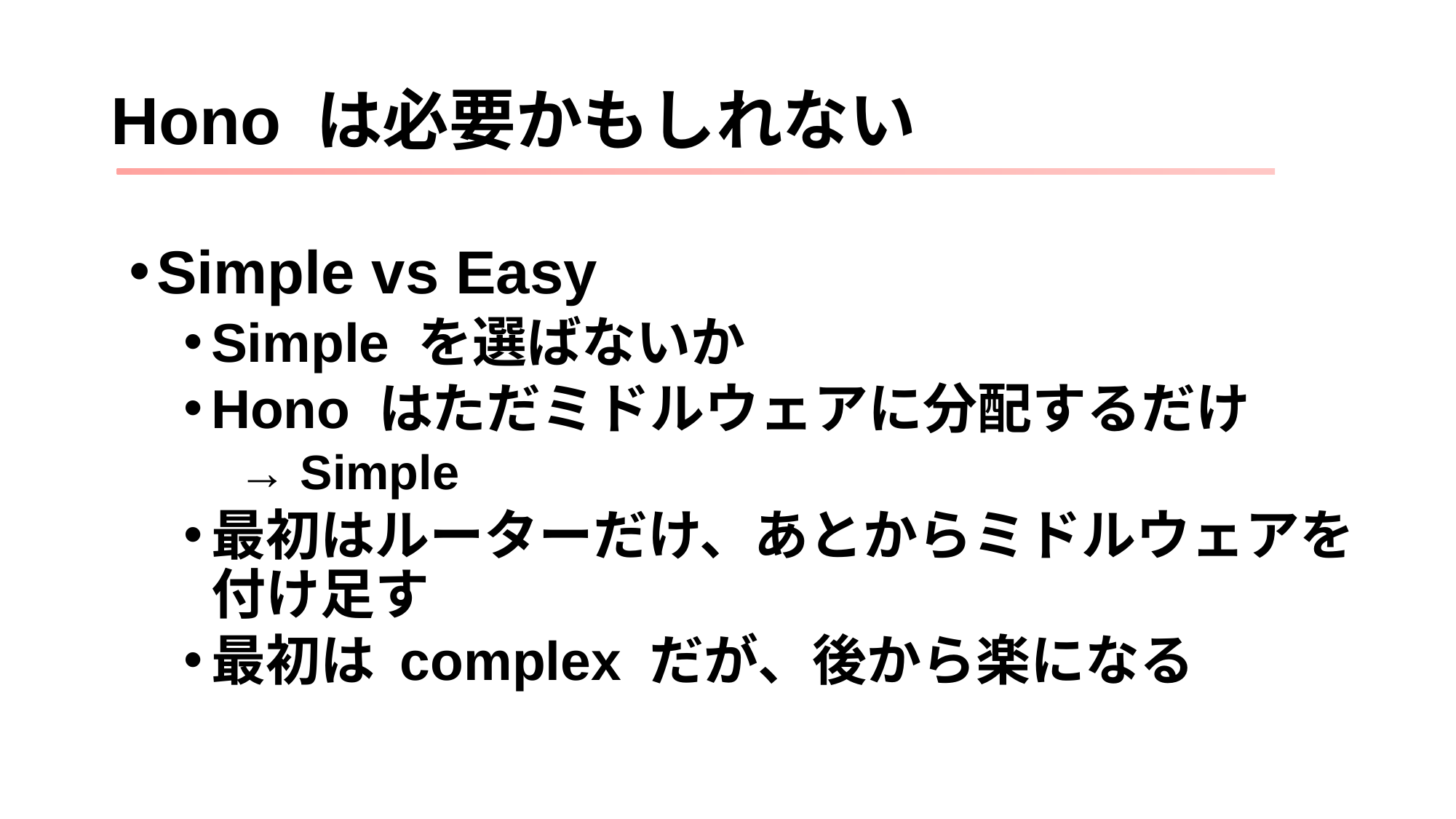

# Hono は必要かもしれない

Simple vs Easy
Simple を選ばないか
Hono はただミドルウェアに分配するだけ
→ Simple
最初はルーターだけ、あとからミドルウェアを付け足す
最初は complex だが、後から楽になる